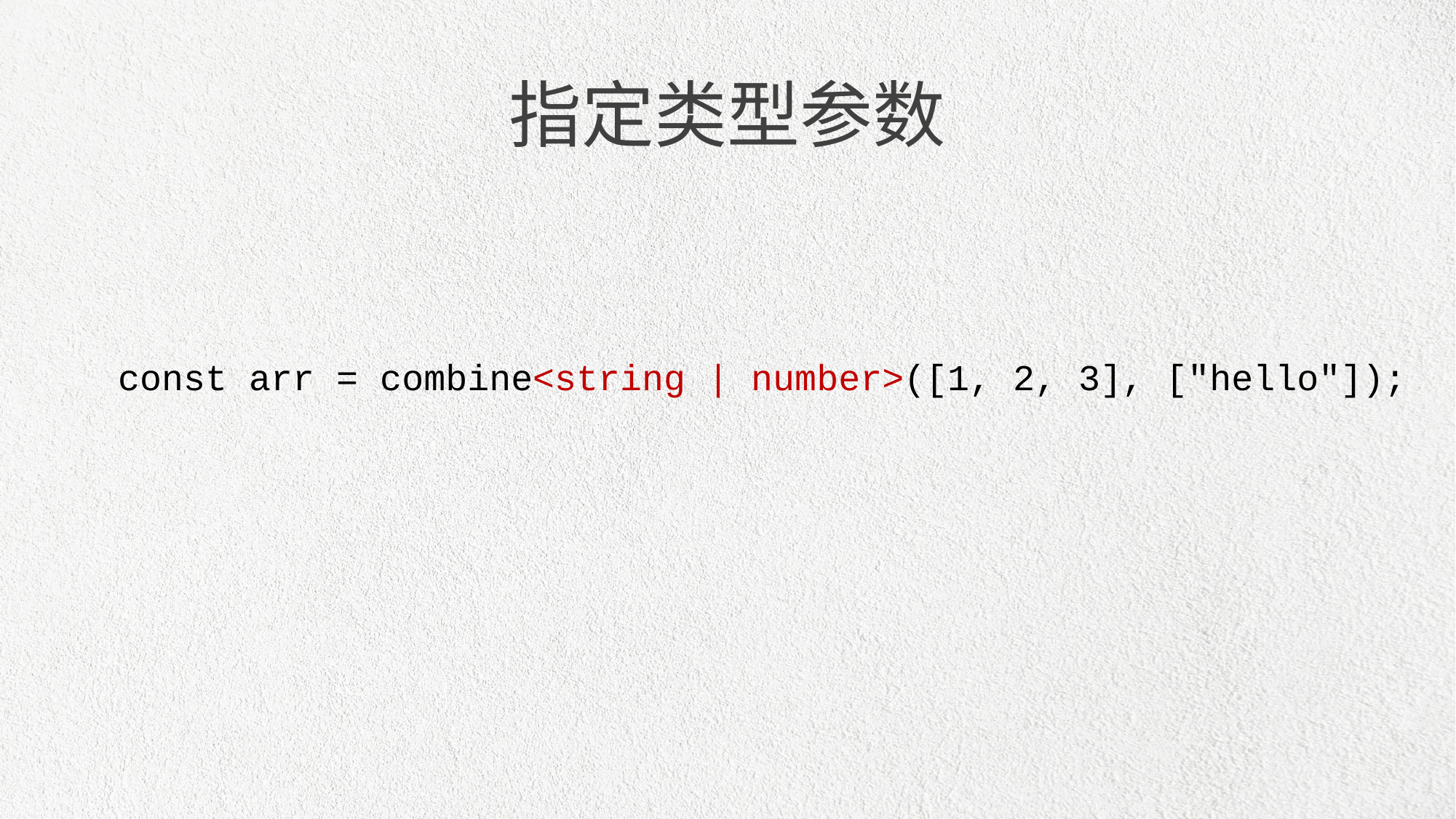

指定类型参数
const arr = combine<string | number>([1, 2, 3], ["hello"]);